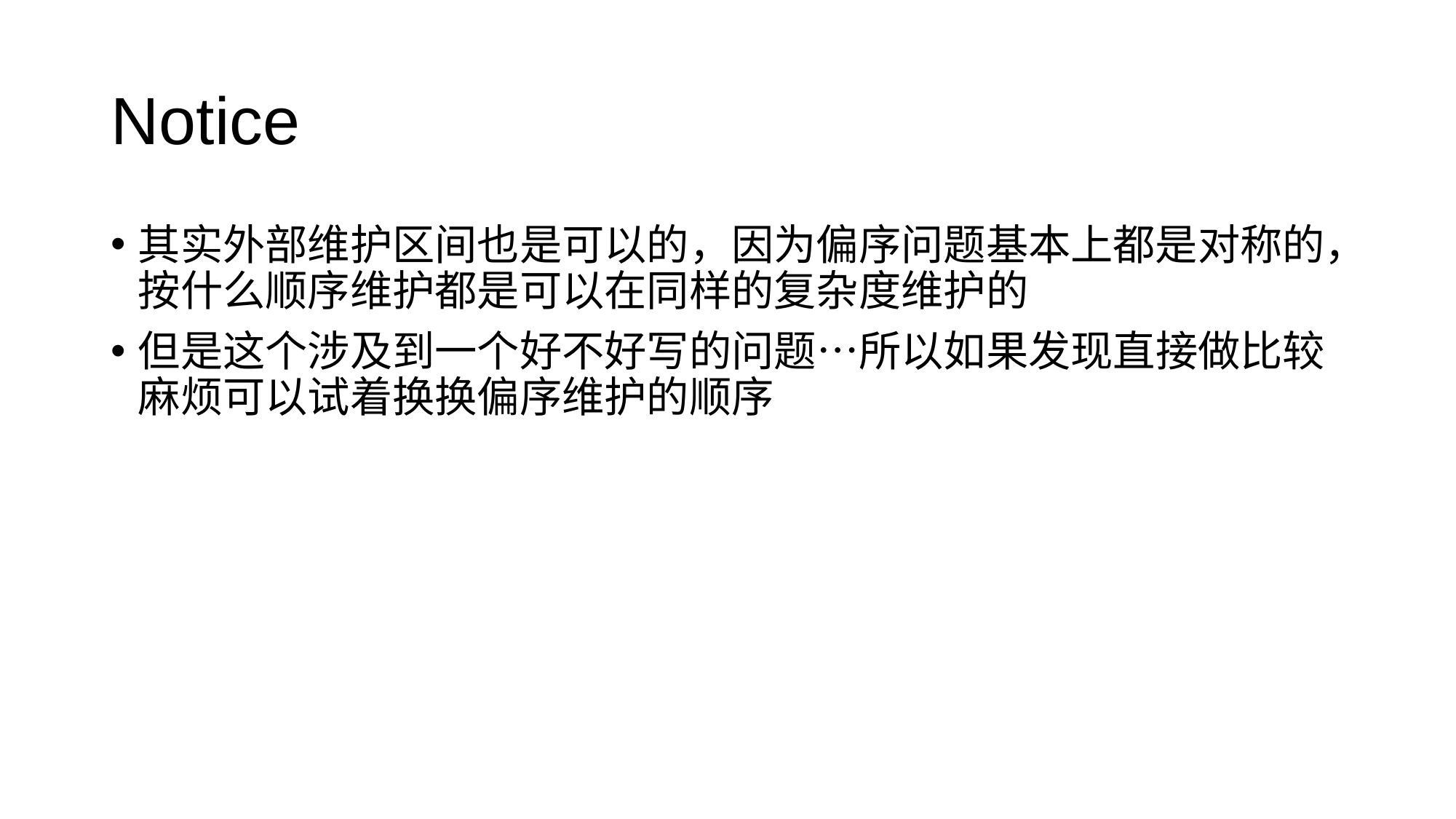

# Notice
其实外部维护区间也是可以的，因为偏序问题基本上都是对称的，按什么顺序维护都是可以在同样的复杂度维护的
但是这个涉及到一个好不好写的问题…所以如果发现直接做比较麻烦可以试着换换偏序维护的顺序